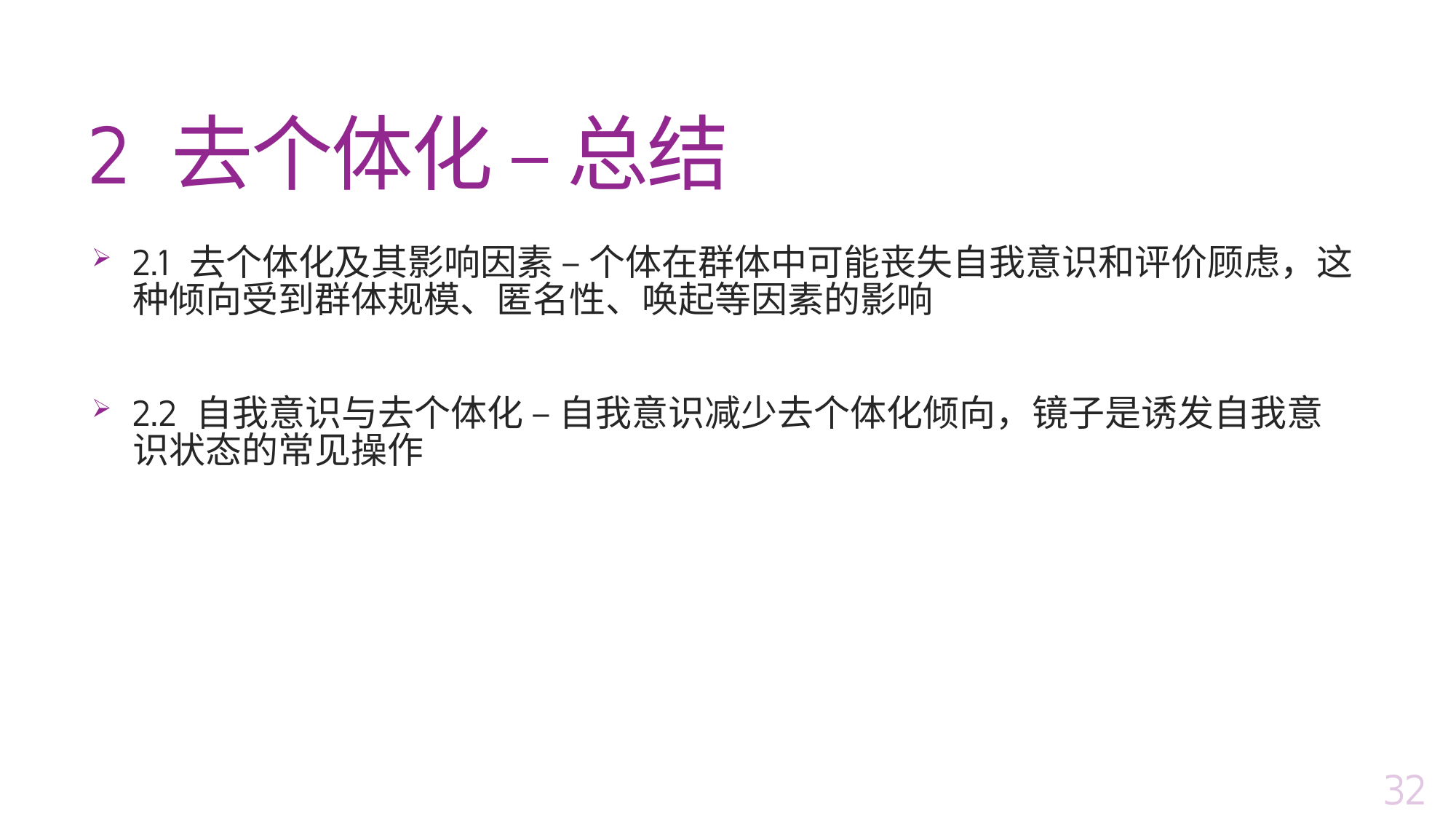

# 2 去个体化 – 总结
2.1 去个体化及其影响因素 – 个体在群体中可能丧失自我意识和评价顾虑，这种倾向受到群体规模、匿名性、唤起等因素的影响

2.2 自我意识与去个体化 – 自我意识减少去个体化倾向，镜子是诱发自我意识状态的常见操作
32